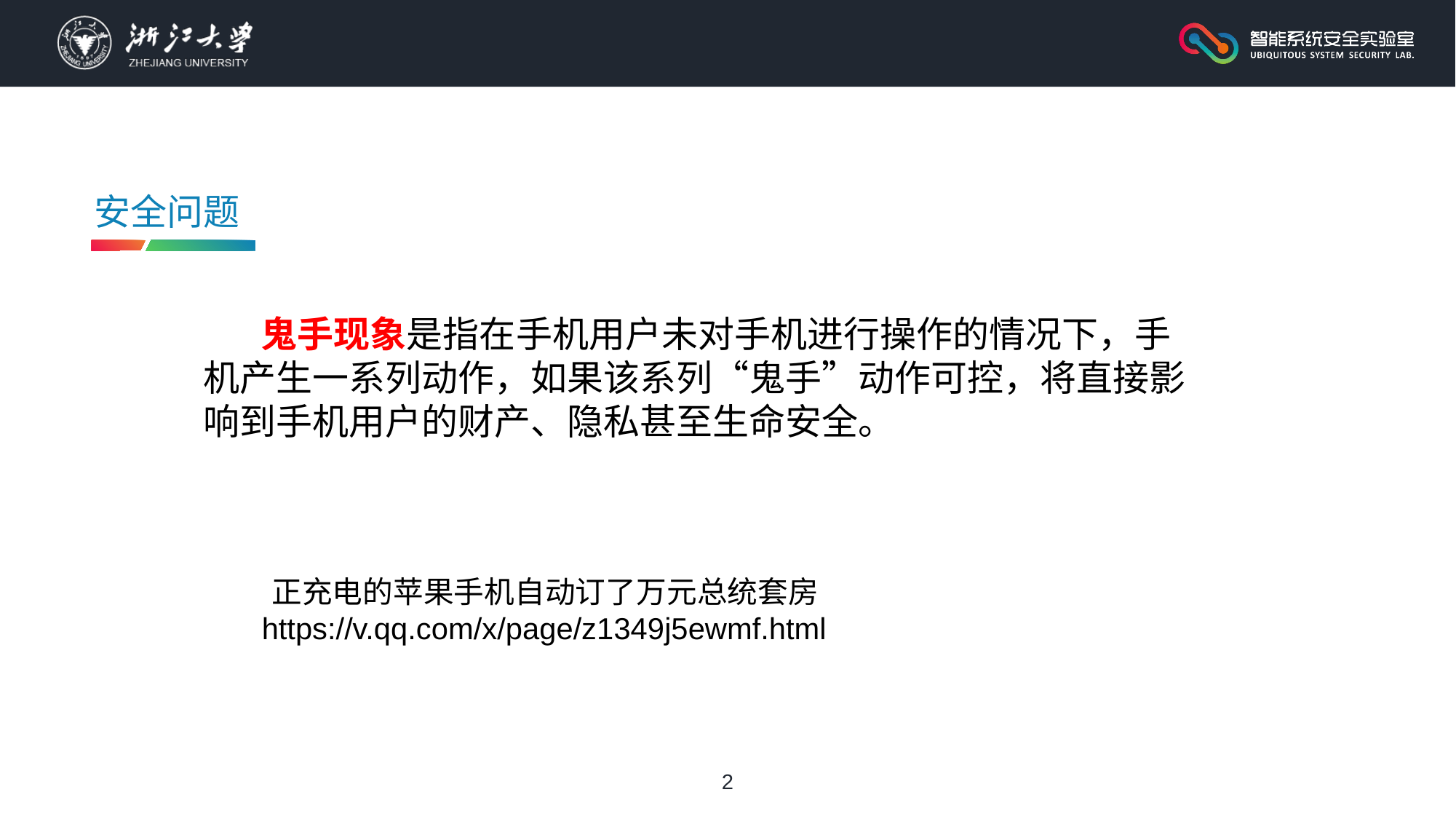

安全问题
      鬼手现象是指在手机用户未对手机进行操作的情况下，手机产生一系列动作，如果该系列“鬼手”动作可控，将直接影响到手机用户的财产、隐私甚至生命安全。

          正充电的苹果手机自动订了万元总统套房
       https://v.qq.com/x/page/z1349j5ewmf.html